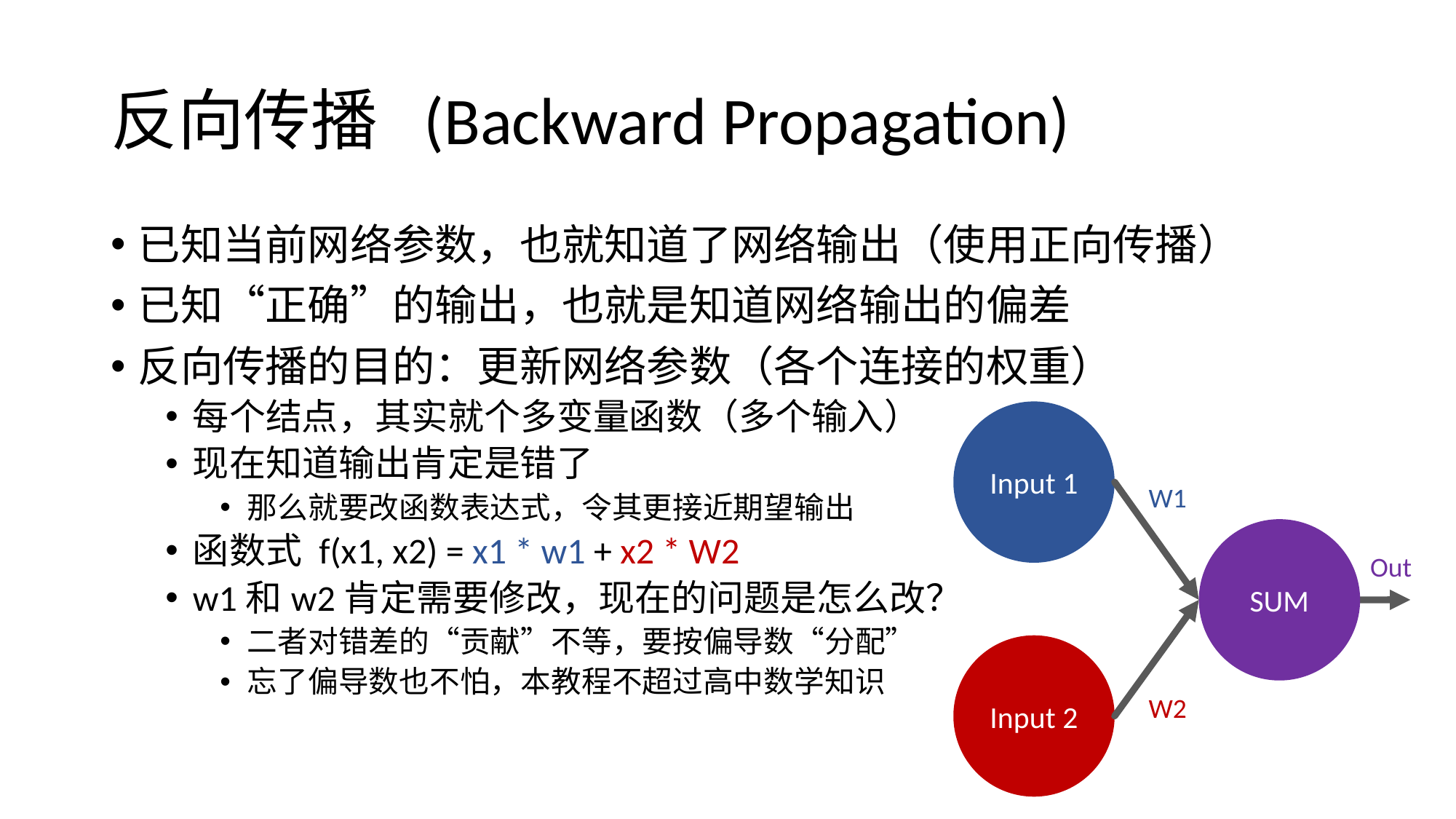

# 反向传播  (Backward Propagation)
已知当前网络参数，也就知道了网络输出（使用正向传播）
已知“正确”的输出，也就是知道网络输出的偏差
反向传播的目的：更新网络参数（各个连接的权重）
每个结点，其实就个多变量函数（多个输入）
现在知道输出肯定是错了
那么就要改函数表达式，令其更接近期望输出
函数式 f(x1, x2) = x1 * w1 + x2 * W2
w1和w2肯定需要修改，现在的问题是怎么改？
二者对错差的“贡献”不等，要按偏导数“分配”
忘了偏导数也不怕，本教程不超过高中数学知识
Input 1
SUM
Input 2
W1
Out
W2